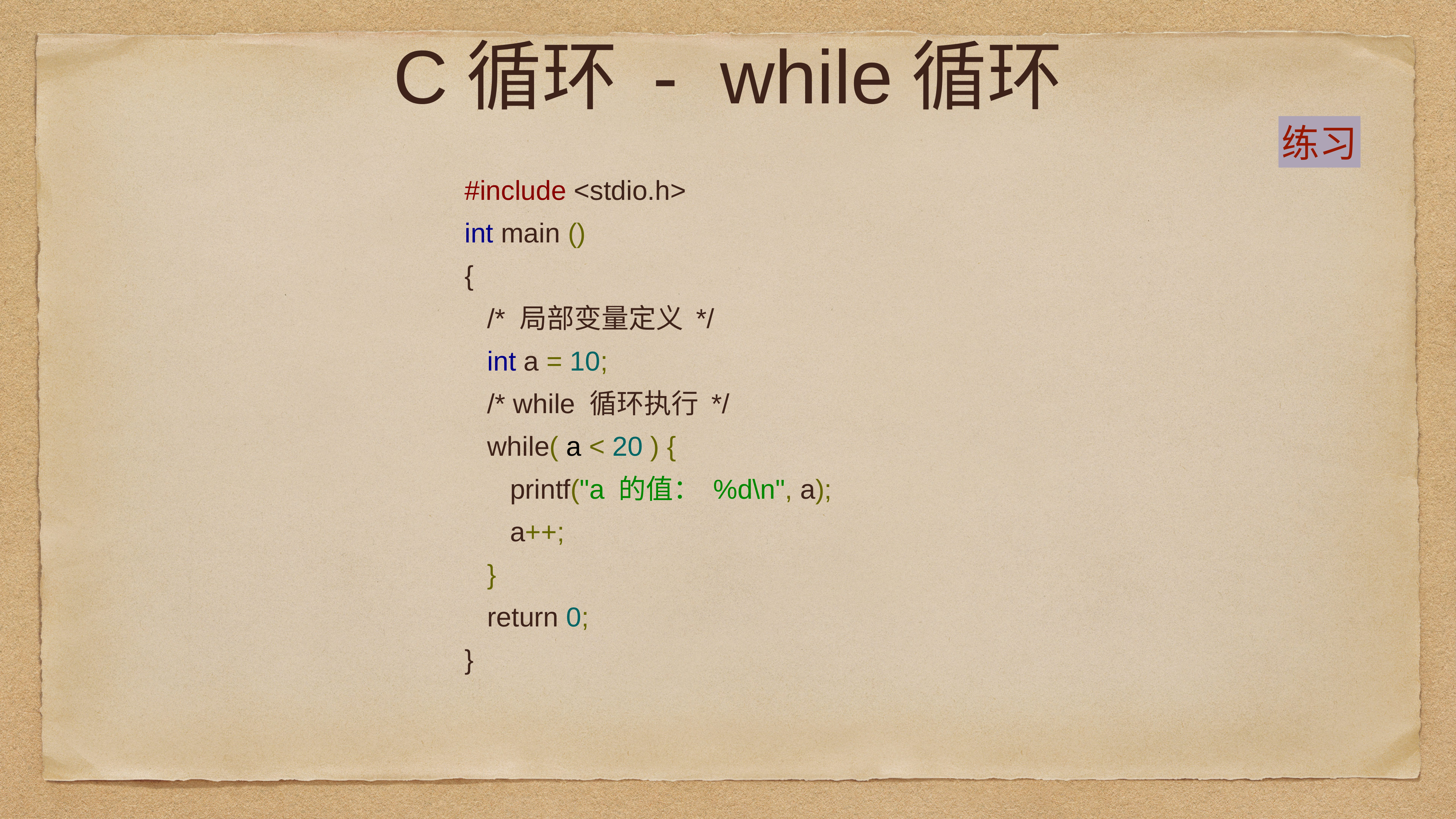

# C循环 -  while循环
练习
#include <stdio.h>
int main ()
{
   /* 局部变量定义 */
   int a = 10;
   /* while 循环执行 */
   while( a < 20 ) {
      printf("a 的值： %d\n", a);
      a++;
   }
   return 0;
}